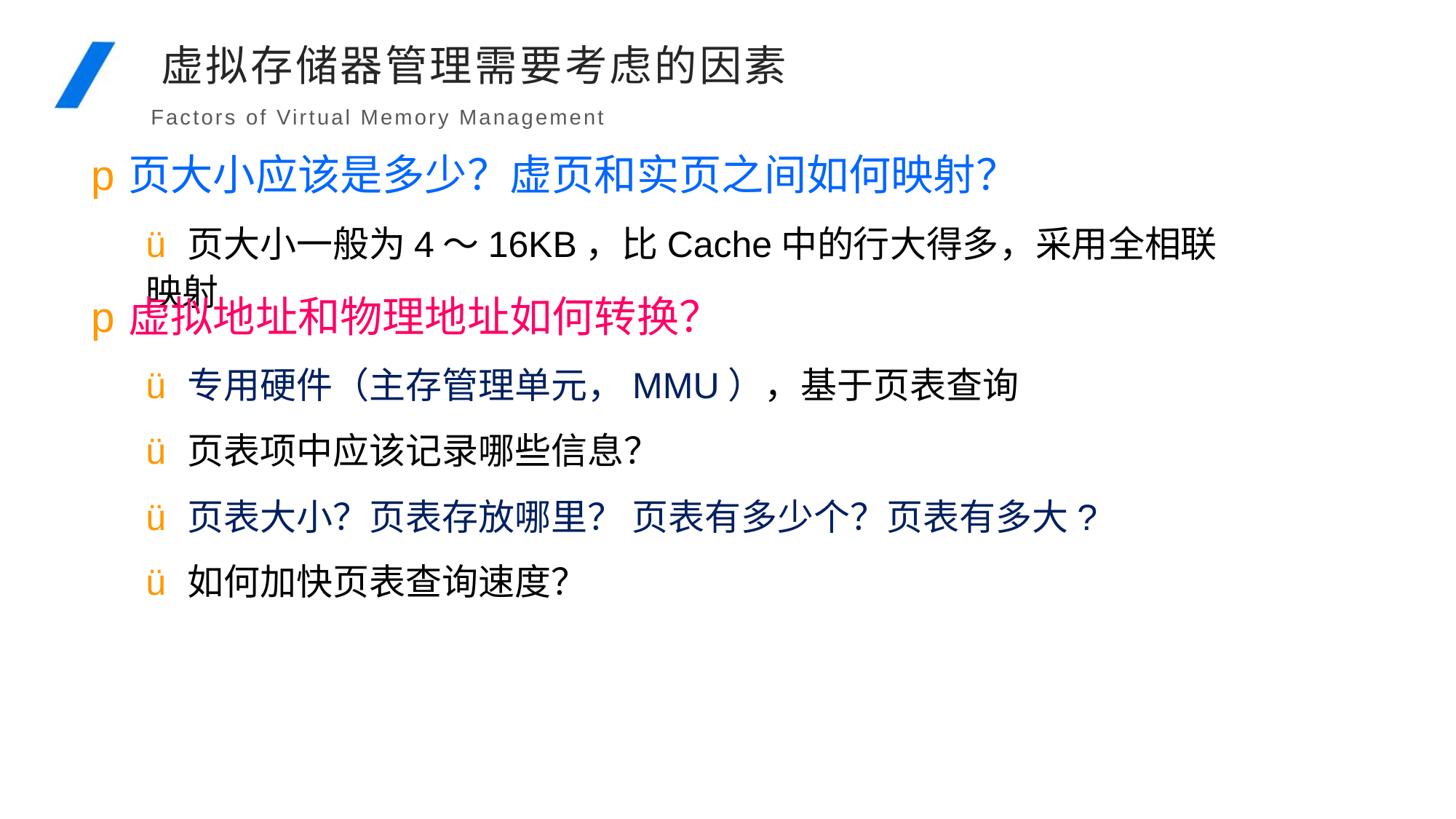

虚拟存储器管理需要考虑的因素
Factors of Virtual Memory Management
p页大小应该是多少？虚页和实页之间如何映射？
ü页大小一般为4～16KB，比Cache中的行大得多，采用全相联映射
p虚拟地址和物理地址如何转换？
ü专用硬件（主存管理单元，MMU），基于页表查询
ü页表项中应该记录哪些信息？
ü页表大小？页表存放哪里？ 页表有多少个？页表有多大?
ü如何加快页表查询速度？